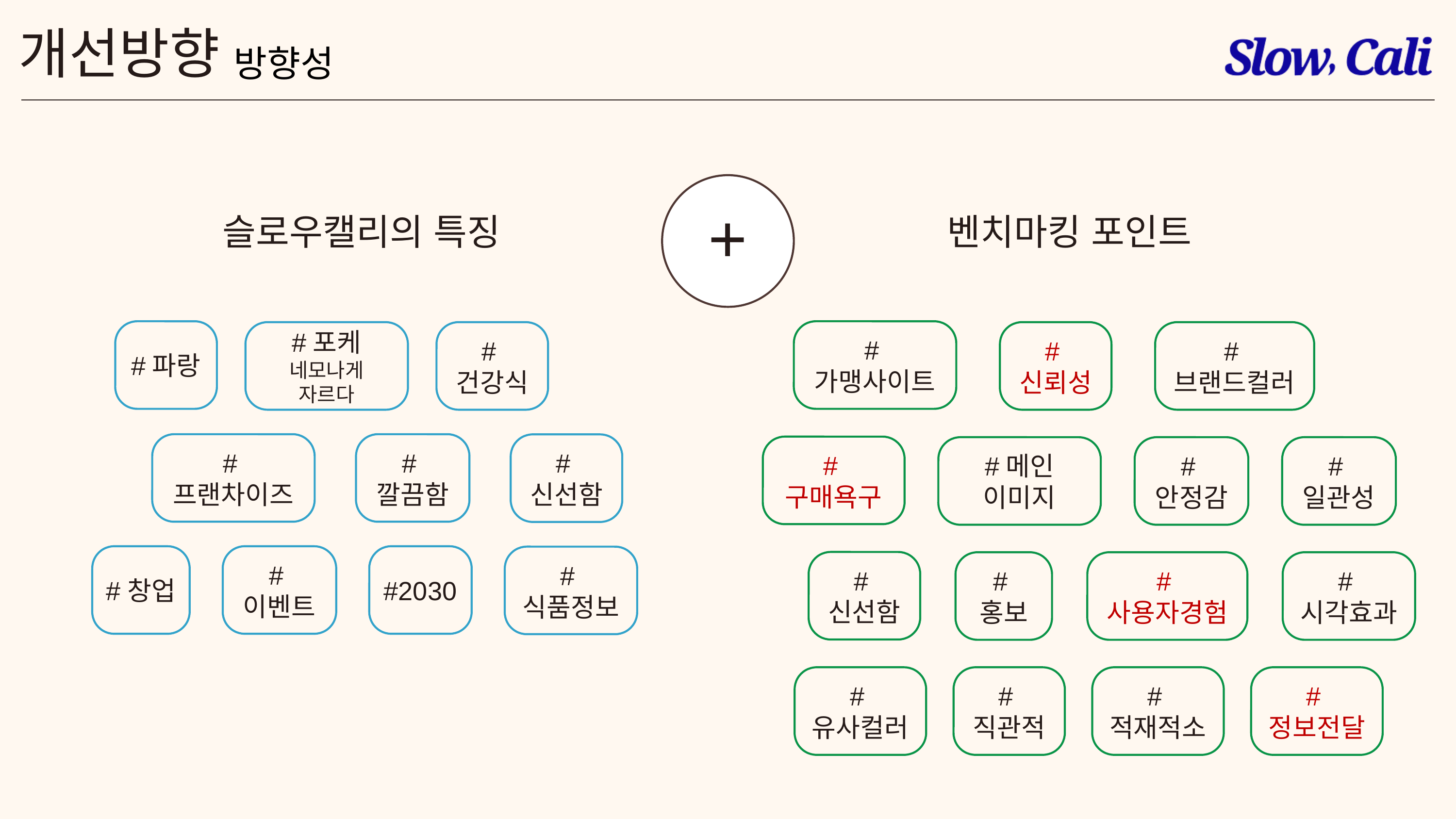

개선방향
방향성
+
슬로우캘리의 특징
벤치마킹 포인트
#파랑
#가맹사이트
#포케
네모나게 자르다
#건강식
#신뢰성
#브랜드컬러
#프랜차이즈
#깔끔함
#신선함
#구매욕구
#메인 이미지
#안정감
#일관성
#창업
#이벤트
#2030
#식품정보
#신선함
#홍보
#사용자경험
#시각효과
#유사컬러
#직관적
#적재적소
#정보전달